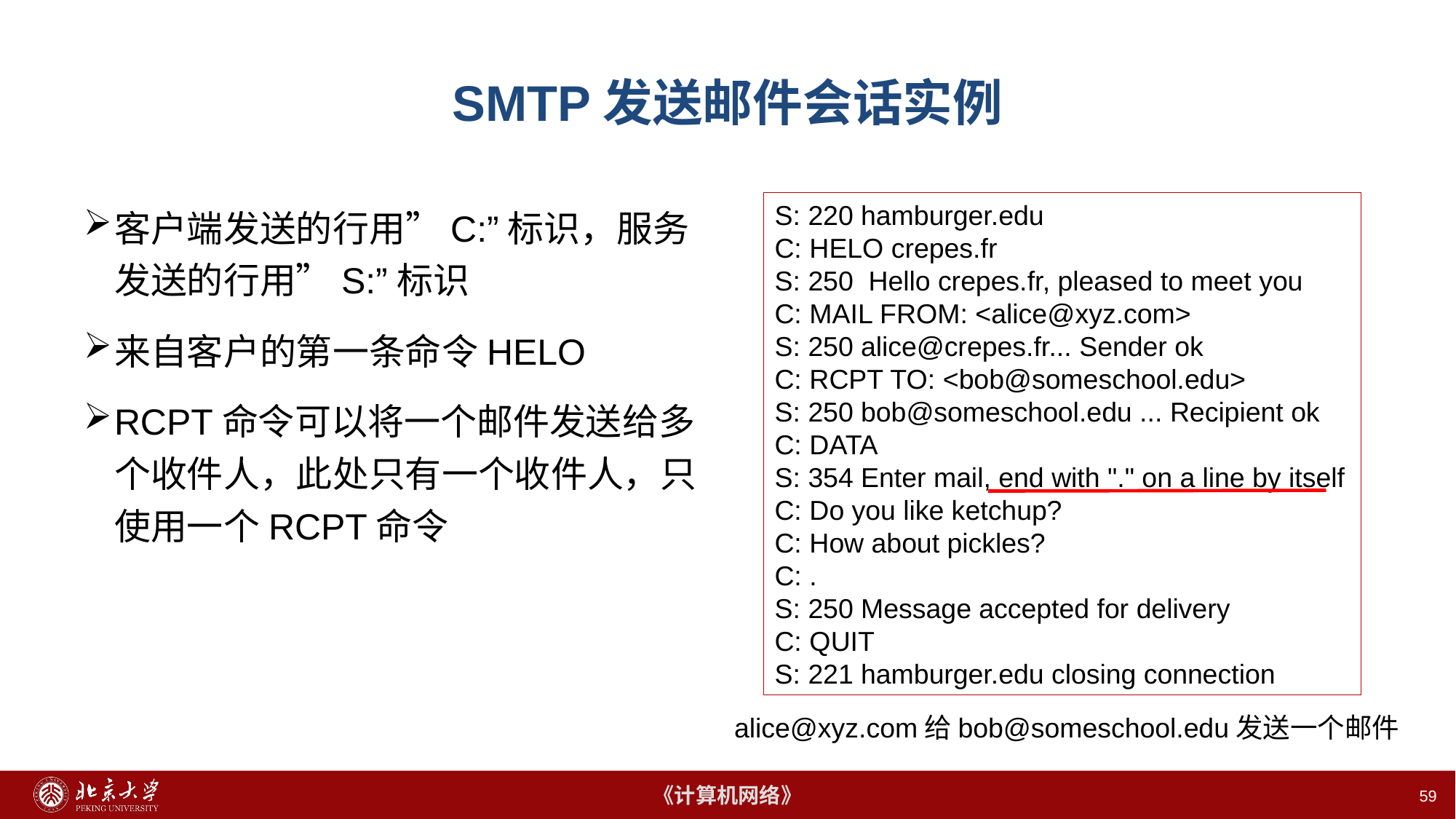

59
# SMTP发送邮件会话实例
客户端发送的行用”C:”标识，服务发送的行用”S:”标识
来自客户的第一条命令HELO
RCPT命令可以将一个邮件发送给多个收件人，此处只有一个收件人，只使用一个RCPT命令

S: 220 hamburger.edu
C: HELO crepes.fr
S: 250  Hello crepes.fr, pleased to meet you
C: MAIL FROM: <alice@xyz.com>
S: 250 alice@crepes.fr... Sender ok
C: RCPT TO: <bob@someschool.edu>
S: 250 bob@someschool.edu ... Recipient ok
C: DATA
S: 354 Enter mail, end with "." on a line by itself
C: Do you like ketchup?
C: How about pickles?
C: .
S: 250 Message accepted for delivery
C: QUIT
S: 221 hamburger.edu closing connection

alice@xyz.com给bob@someschool.edu发送一个邮件